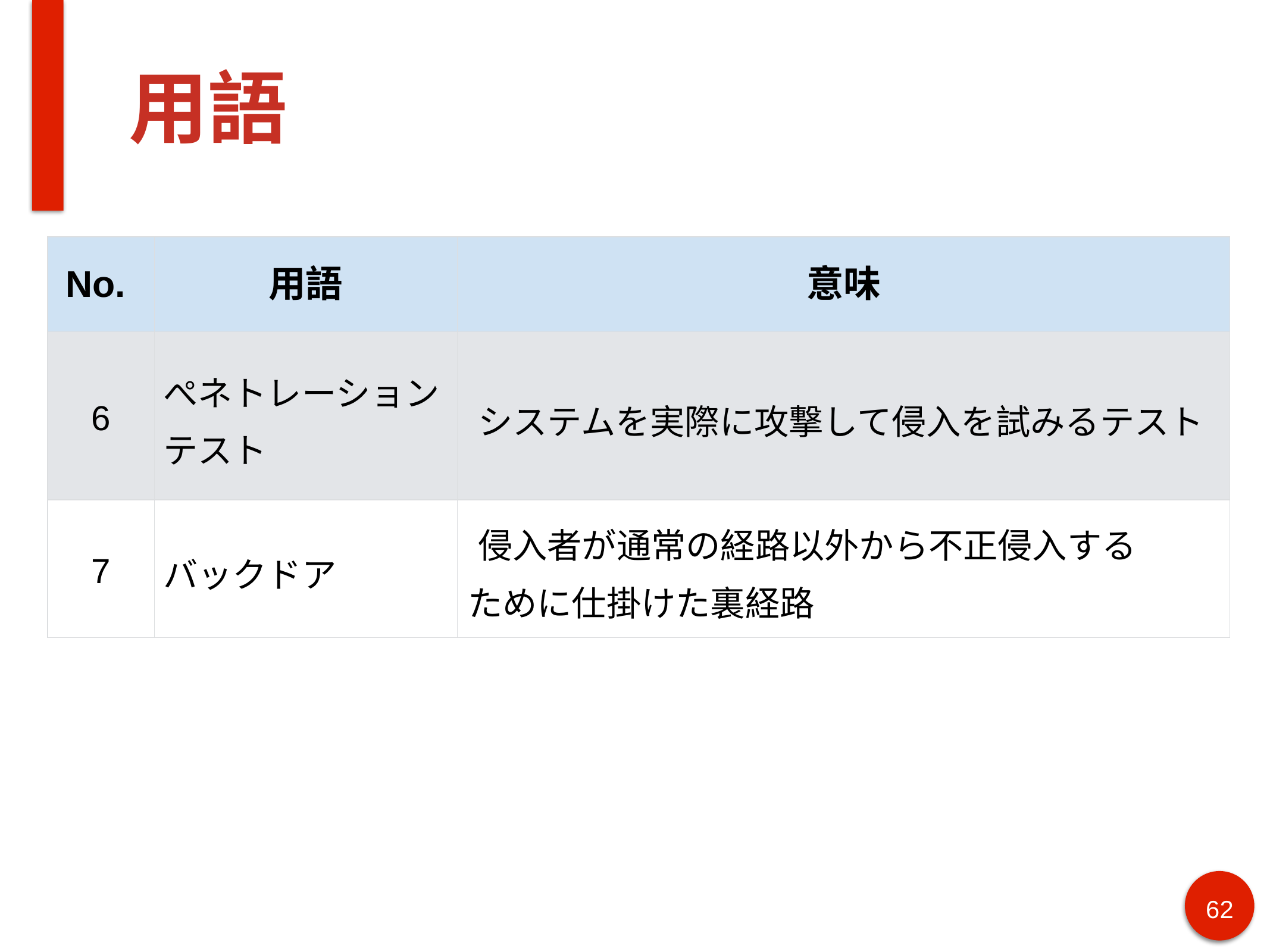

# 用語
| No. | 用語 | 意味 |
| --- | --- | --- |
| 6 | ぺネトレーション テスト | システムを実際に攻撃して侵入を試みるテスト |
| 7 | バックドア | 侵入者が通常の経路以外から不正侵入する ために仕掛けた裏経路 |
62